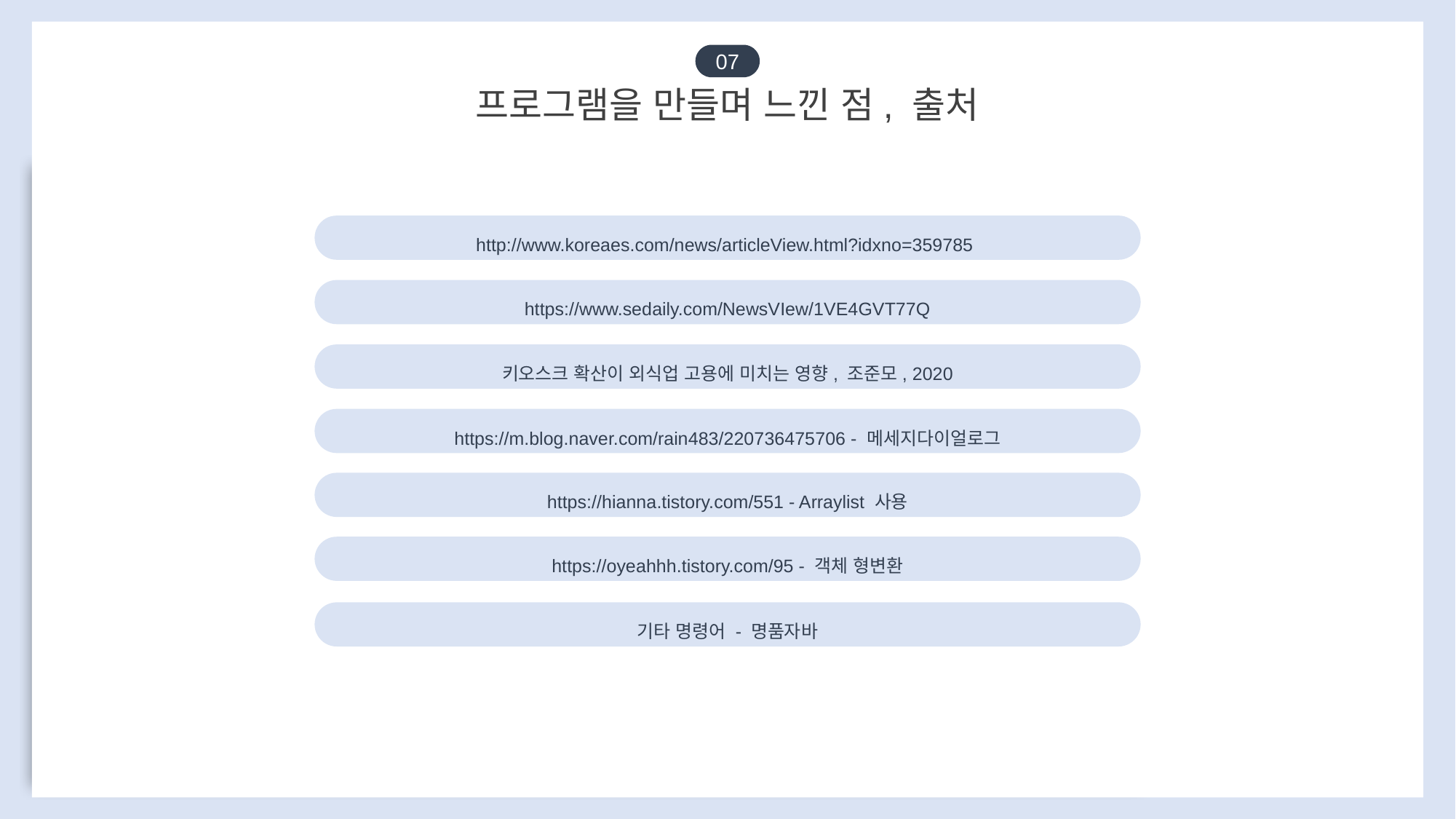

07
프로그램을 만들며 느낀 점, 출처
http://www.koreaes.com/news/articleView.html?idxno=359785
https://www.sedaily.com/NewsVIew/1VE4GVT77Q
키오스크 확산이 외식업 고용에 미치는 영향, 조준모, 2020
https://m.blog.naver.com/rain483/220736475706 - 메세지다이얼로그
https://hianna.tistory.com/551 - Arraylist 사용
https://oyeahhh.tistory.com/95 - 객체 형변환
기타 명령어 - 명품자바